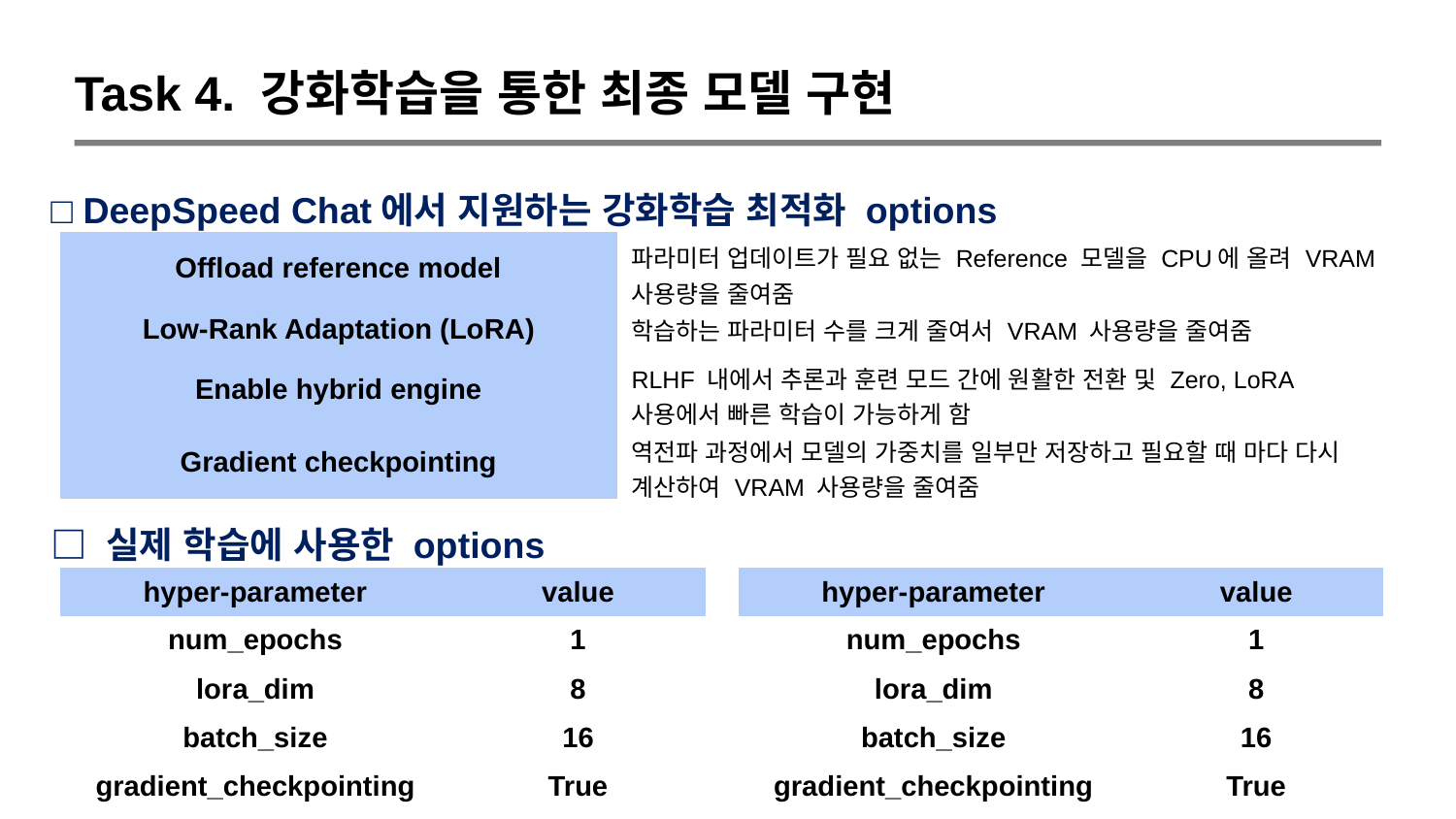

Task 4. 강화학습을 통한 최종 모델 구현
□ DeepSpeed Chat에서 지원하는 강화학습 최적화 options
| Offload reference model | 파라미터 업데이트가 필요 없는 Reference 모델을 CPU에 올려 VRAM 사용량을 줄여줌 |
| --- | --- |
| Low-Rank Adaptation (LoRA) | 학습하는 파라미터 수를 크게 줄여서 VRAM 사용량을 줄여줌 |
| Enable hybrid engine | RLHF 내에서 추론과 훈련 모드 간에 원활한 전환 및 Zero, LoRA 사용에서 빠른 학습이 가능하게 함 |
| Gradient checkpointing | 역전파 과정에서 모델의 가중치를 일부만 저장하고 필요할 때 마다 다시 계산하여 VRAM 사용량을 줄여줌 |
□ 실제 학습에 사용한 options
| hyper-parameter | value |
| --- | --- |
| num\_epochs | 1 |
| lora\_dim | 8 |
| batch\_size | 16 |
| gradient\_checkpointing | True |
| hyper-parameter | value |
| --- | --- |
| num\_epochs | 1 |
| lora\_dim | 8 |
| batch\_size | 16 |
| gradient\_checkpointing | True |